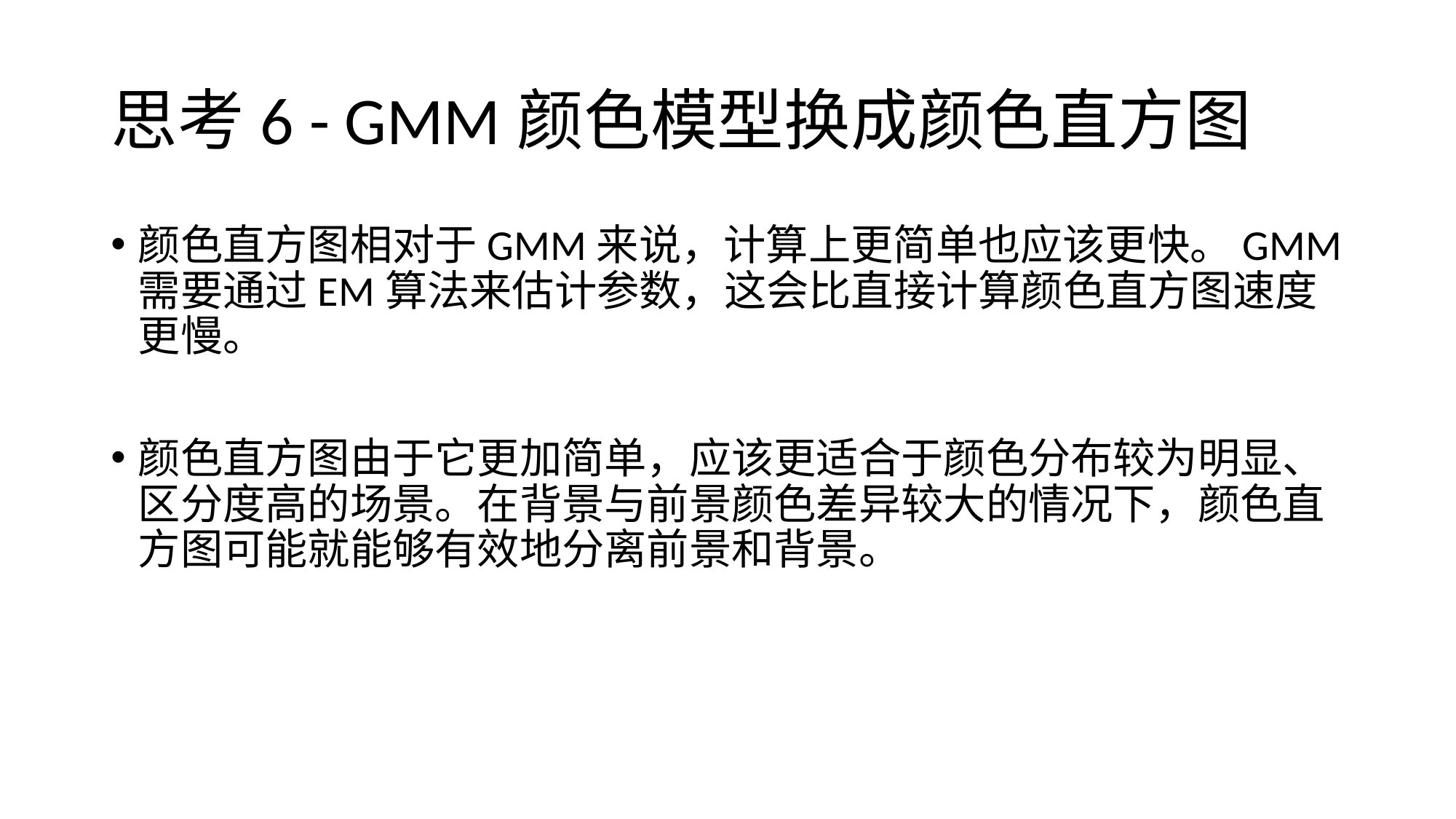

# 思考6 - GMM颜色模型换成颜色直方图
颜色直方图相对于GMM来说，计算上更简单也应该更快。GMM需要通过EM算法来估计参数，这会比直接计算颜色直方图速度更慢。

颜色直方图由于它更加简单，应该更适合于颜色分布较为明显、区分度高的场景。在背景与前景颜色差异较大的情况下，颜色直方图可能就能够有效地分离前景和背景。